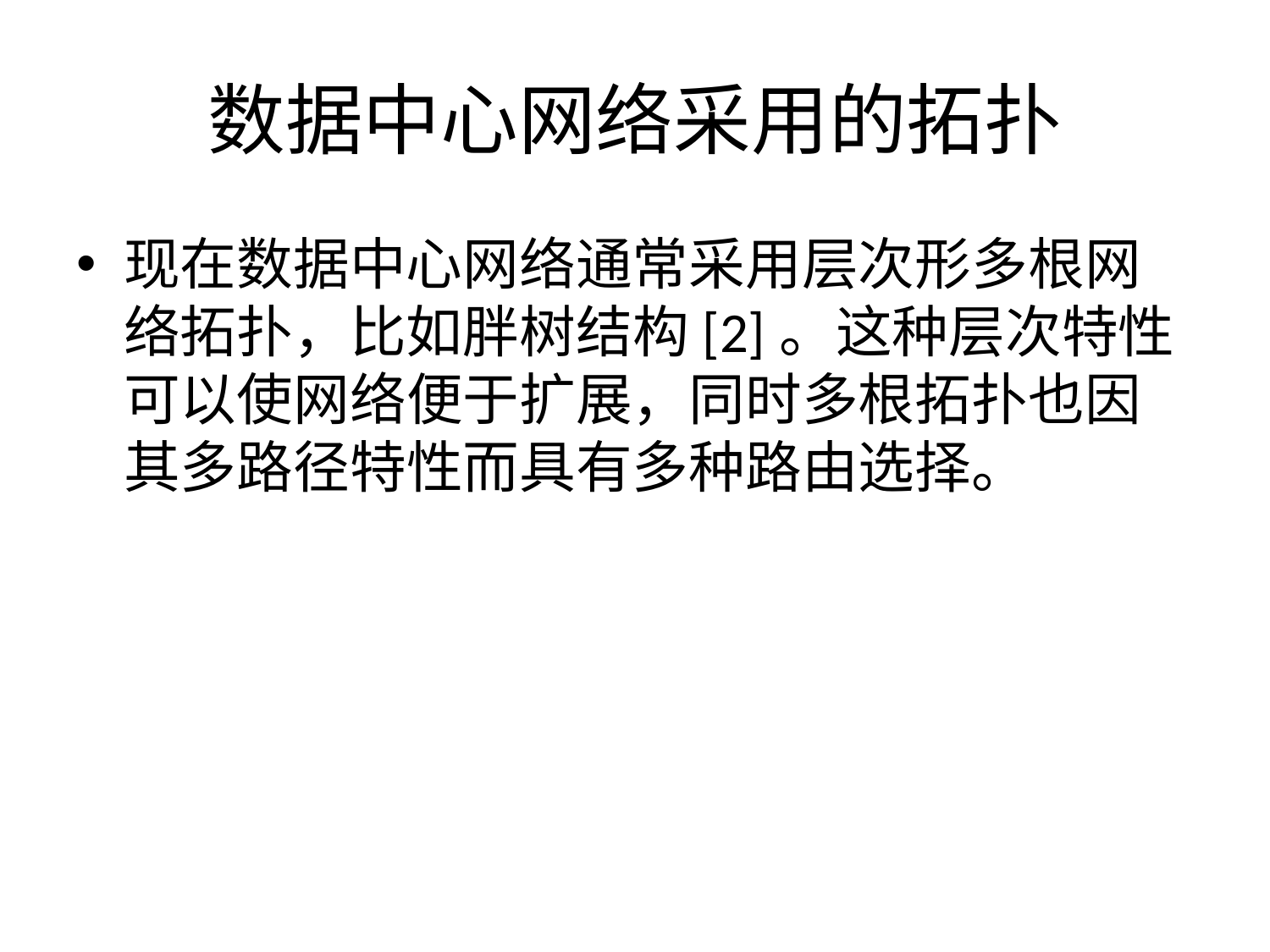

# 数据中心网络采用的拓扑
现在数据中心网络通常采用层次形多根网络拓扑，比如胖树结构[2]。这种层次特性可以使网络便于扩展，同时多根拓扑也因其多路径特性而具有多种路由选择。